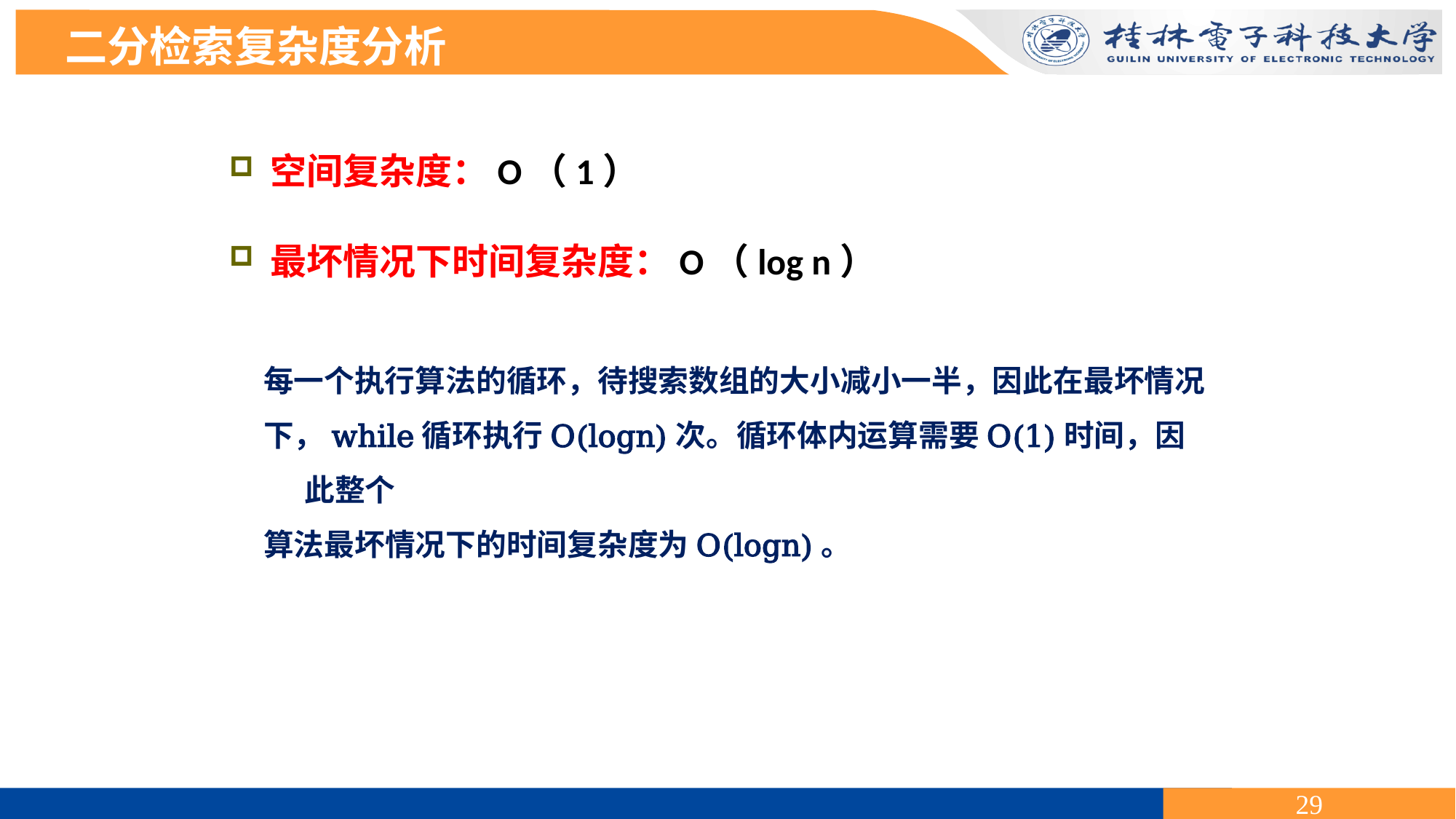

二分检索复杂度分析
空间复杂度：O（1）

最坏情况下时间复杂度：O（log n）

每一个执行算法的循环，待搜索数组的大小减小一半，因此在最坏情况
下，while循环执行O(logn)次。循环体内运算需要O(1)时间，因此整个
算法最坏情况下的时间复杂度为O(logn)。